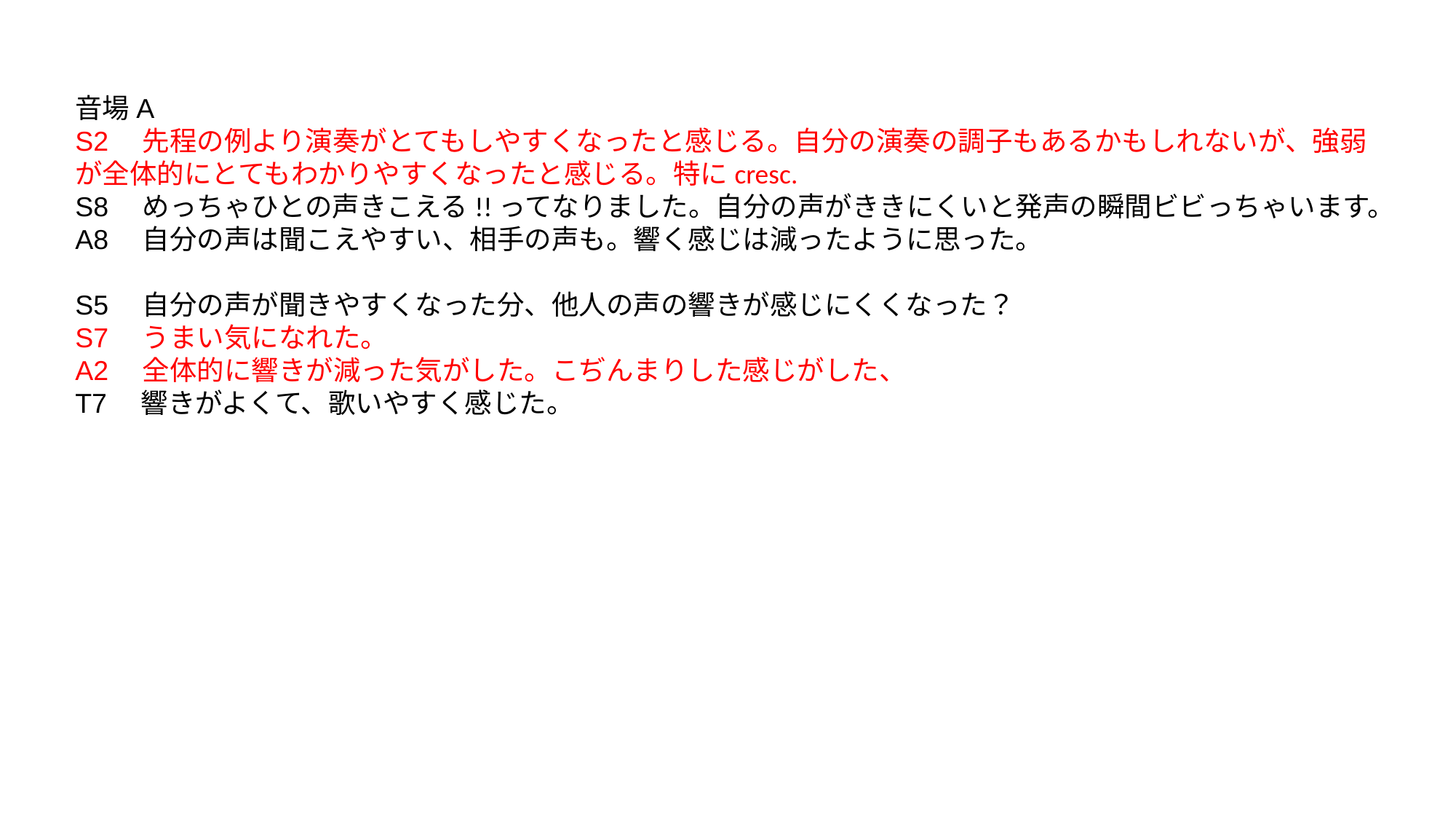

音場A
S2　先程の例より演奏がとてもしやすくなったと感じる。自分の演奏の調子もあるかもしれないが、強弱が全体的にとてもわかりやすくなったと感じる。特にcresc.
S8　めっちゃひとの声きこえる!!ってなりました。自分の声がききにくいと発声の瞬間ビビっちゃいます。
A8　自分の声は聞こえやすい、相手の声も。響く感じは減ったように思った。

S5　自分の声が聞きやすくなった分、他人の声の響きが感じにくくなった？
S7　うまい気になれた。
A2　全体的に響きが減った気がした。こぢんまりした感じがした、
T7　響きがよくて、歌いやすく感じた。